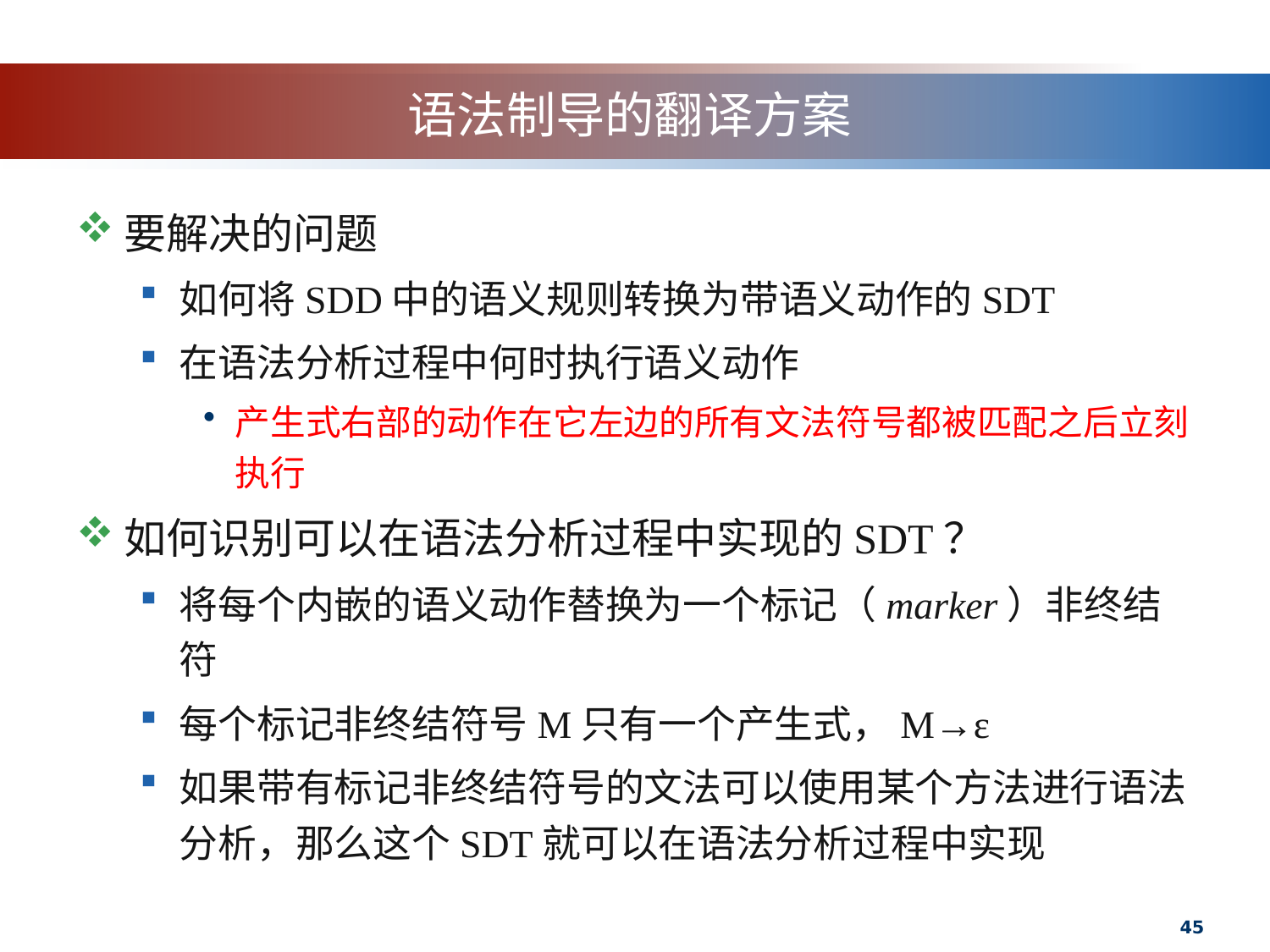

# 语法制导的翻译方案
要解决的问题
如何将SDD中的语义规则转换为带语义动作的SDT
在语法分析过程中何时执行语义动作
产生式右部的动作在它左边的所有文法符号都被匹配之后立刻执行
如何识别可以在语法分析过程中实现的SDT？
将每个内嵌的语义动作替换为一个标记（marker）非终结符
每个标记非终结符号M只有一个产生式，M→ε
如果带有标记非终结符号的文法可以使用某个方法进行语法分析，那么这个SDT就可以在语法分析过程中实现
45